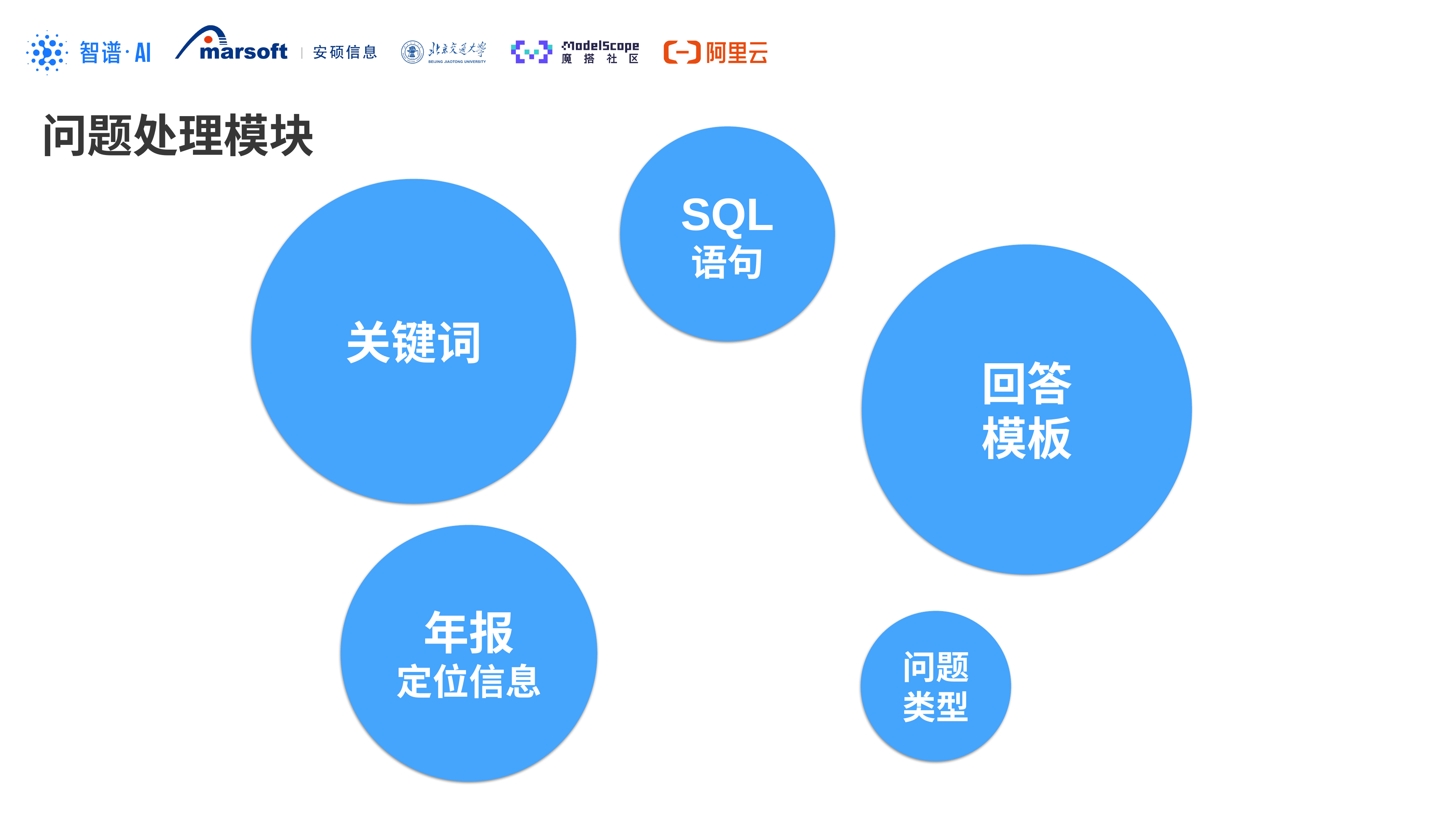

问题处理模块
SQL
语句
关键词
回答
模板
年报
定位信息
问题
类型